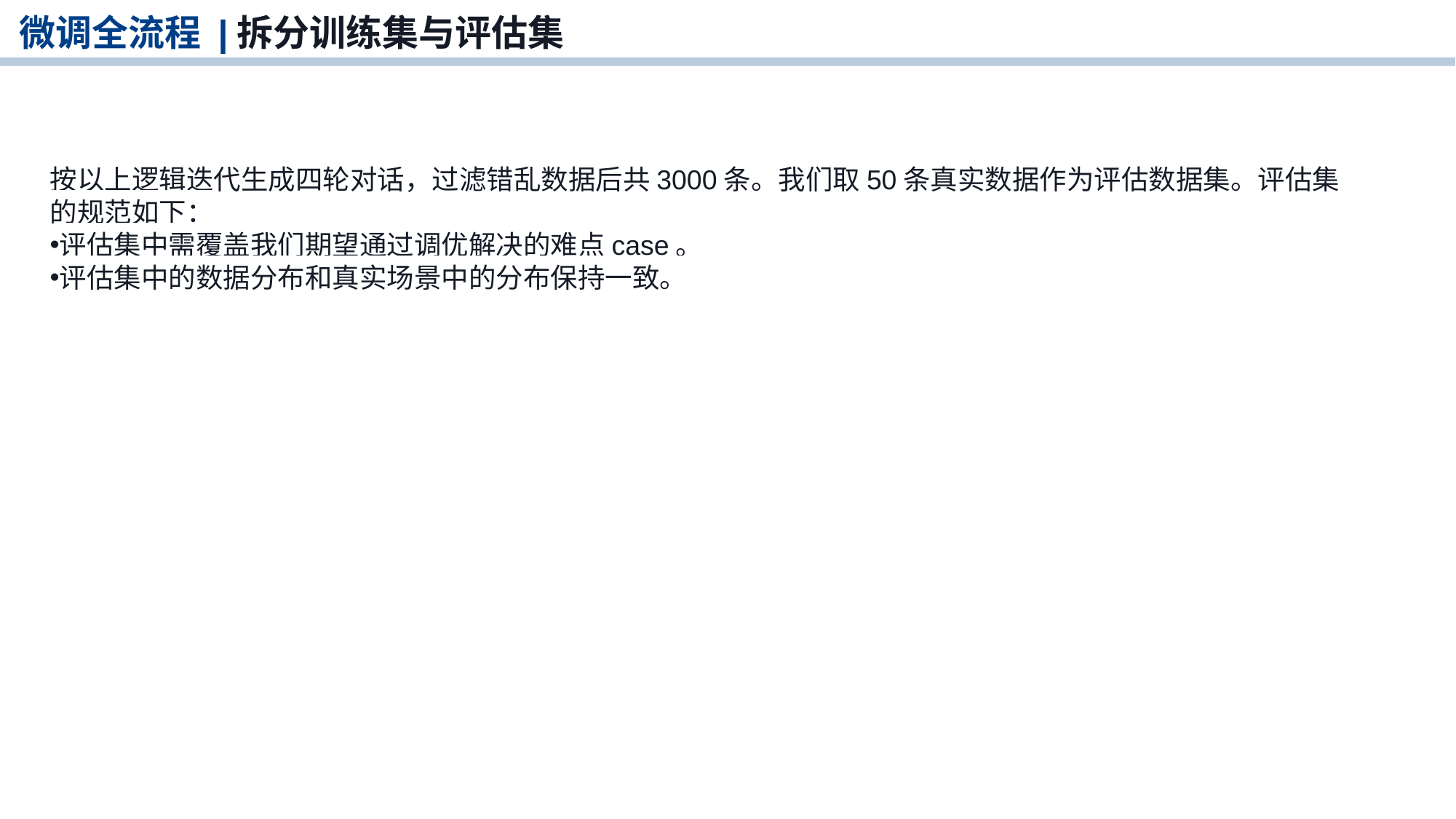

微调全流程 |拆分训练集与评估集

按以上逻辑迭代生成四轮对话，过滤错乱数据后共3000条。我们取50条真实数据作为评估数据集。评估集的规范如下：
评估集中需覆盖我们期望通过调优解决的难点case。
评估集中的数据分布和真实场景中的分布保持一致。